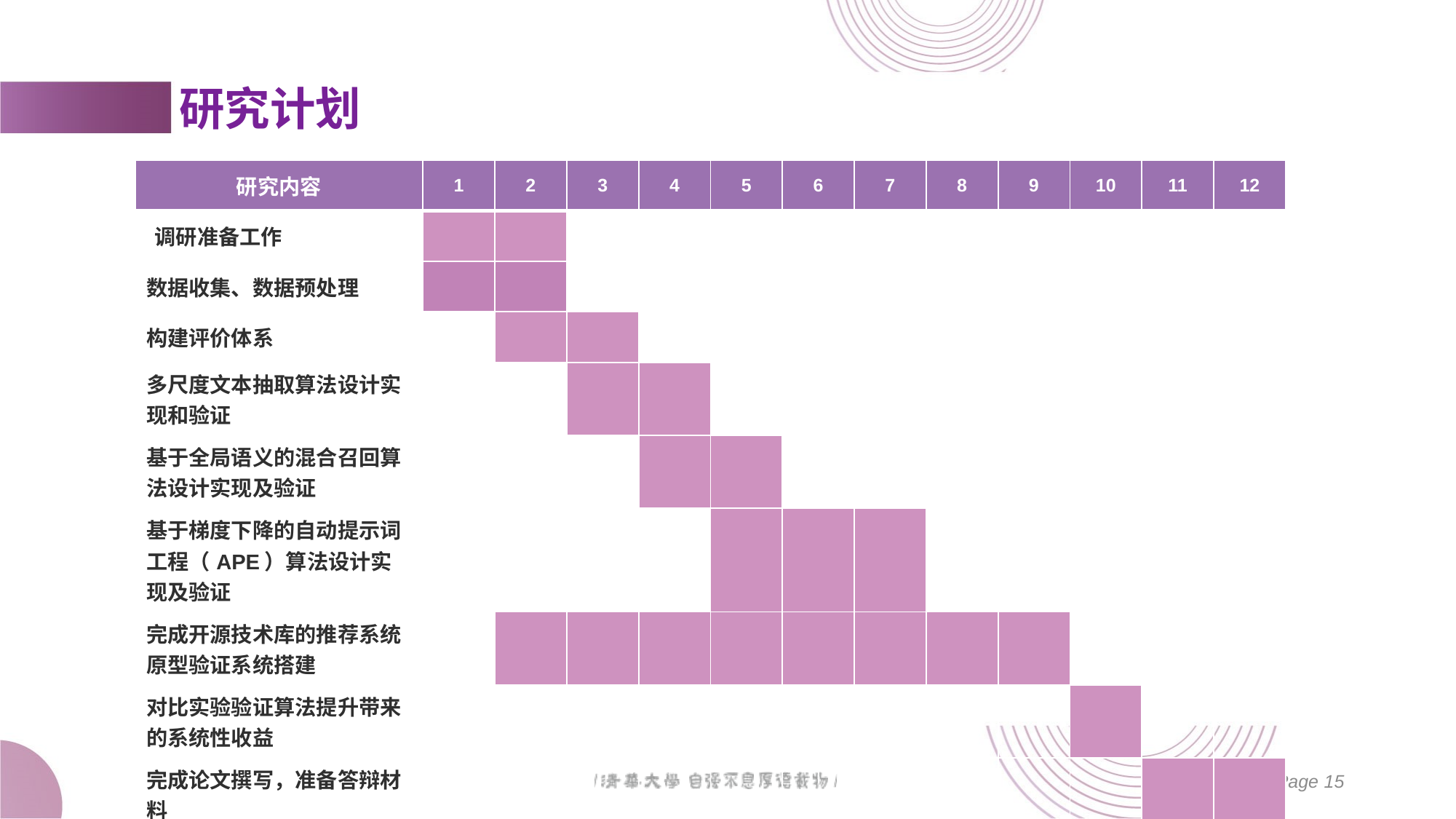

# 研究计划
| 研究内容 | 1 | 2 | 3 | 4 | 5 | 6 | 7 | 8 | 9 | 10 | 11 | 12 |
| --- | --- | --- | --- | --- | --- | --- | --- | --- | --- | --- | --- | --- |
| 调研准备工作 |  |  |  |  |  |  |  |  |  |  |  |  |
| 数据收集、数据预处理 |  |  |  |  |  |  |  |  |  |  |  |  |
| 构建评价体系 |  |  |  |  |  |  |  |  |  |  |  |  |
| 多尺度文本抽取算法设计实现和验证 |  |  |  |  |  |  |  |  |  |  |  |  |
| 基于全局语义的混合召回算法设计实现及验证 |  |  |  |  |  |  |  |  |  |  |  |  |
| 基于梯度下降的自动提示词工程（APE）算法设计实现及验证 |  |  |  |  |  |  |  |  |  |  |  |  |
| 完成开源技术库的推荐系统原型验证系统搭建 |  |  |  |  |  |  |  |  |  |  |  |  |
| 对比实验验证算法提升带来的系统性收益 |  |  |  |  |  |  |  |  |  |  |  |  |
| 完成论文撰写，准备答辩材料 |  |  |  |  |  |  |  |  |  |  |  |  |
Page 15